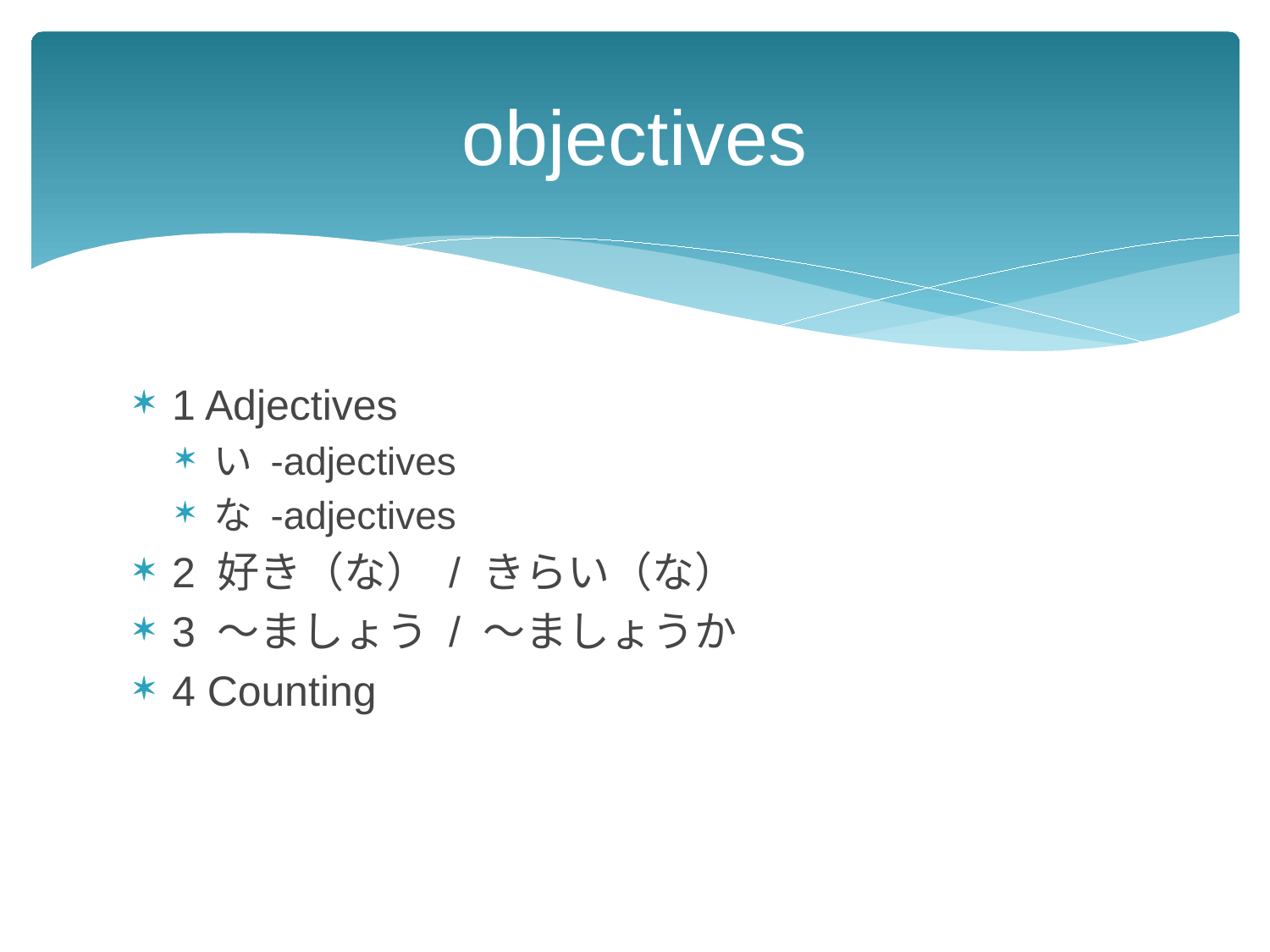

# objectives
1 Adjectives
い -adjectives
な -adjectives
2 好き（な） / きらい（な）
3 ～ましょう / ～ましょうか
4 Counting